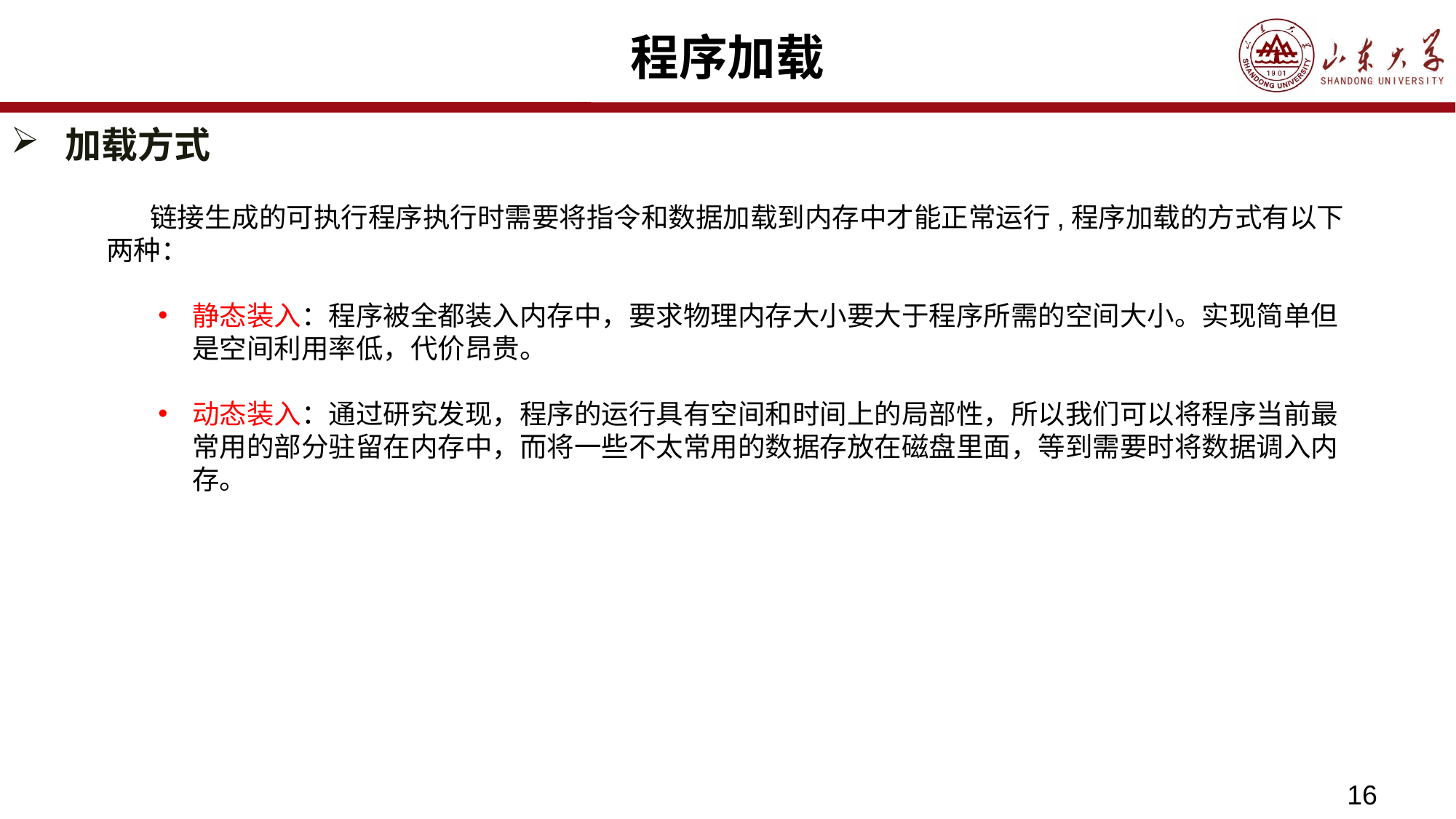

# 程序加载
加载方式
      链接生成的可执行程序执行时需要将指令和数据加载到内存中才能正常运行,程序加载的方式有以下两种：

静态装入：程序被全都装入内存中，要求物理内存大小要大于程序所需的空间大小。实现简单但是空间利用率低，代价昂贵。

动态装入：通过研究发现，程序的运行具有空间和时间上的局部性，所以我们可以将程序当前最常用的部分驻留在内存中，而将一些不太常用的数据存放在磁盘里面，等到需要时将数据调入内存。
16